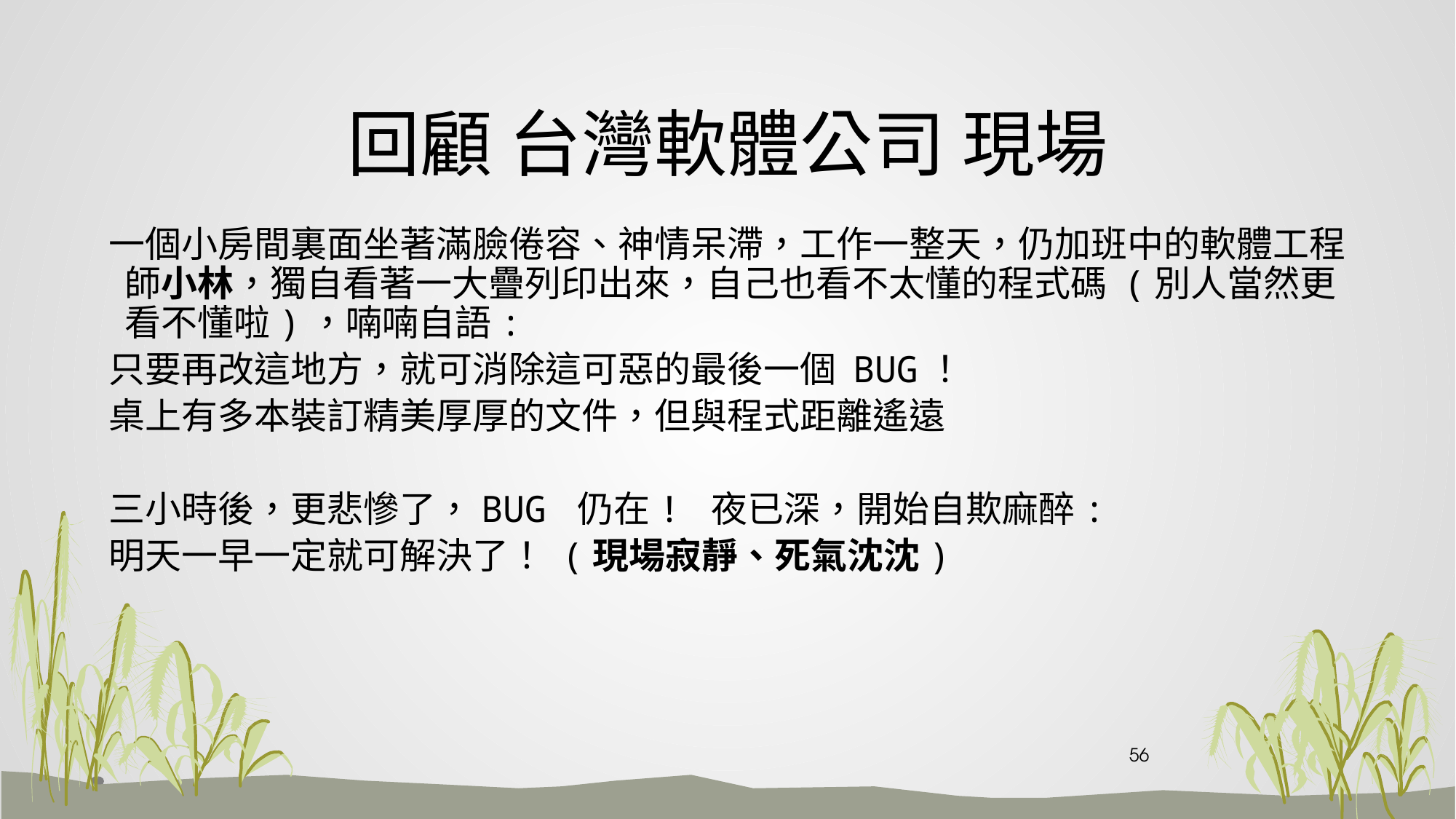

# 回顧 台灣軟體公司 現場
  一個小房間裏面坐著滿臉倦容、神情呆滯，工作一整天，仍加班中的軟體工程師小林，獨自看著一大疊列印出來，自己也看不太懂的程式碼 (別人當然更看不懂啦)，喃喃自語:
  只要再改這地方，就可消除這可惡的最後一個 BUG！
  桌上有多本裝訂精美厚厚的文件，但與程式距離遙遠

  三小時後，更悲慘了，BUG 仍在! 夜已深，開始自欺麻醉:
  明天一早一定就可解決了！ (現場寂靜、死氣沈沈)

56